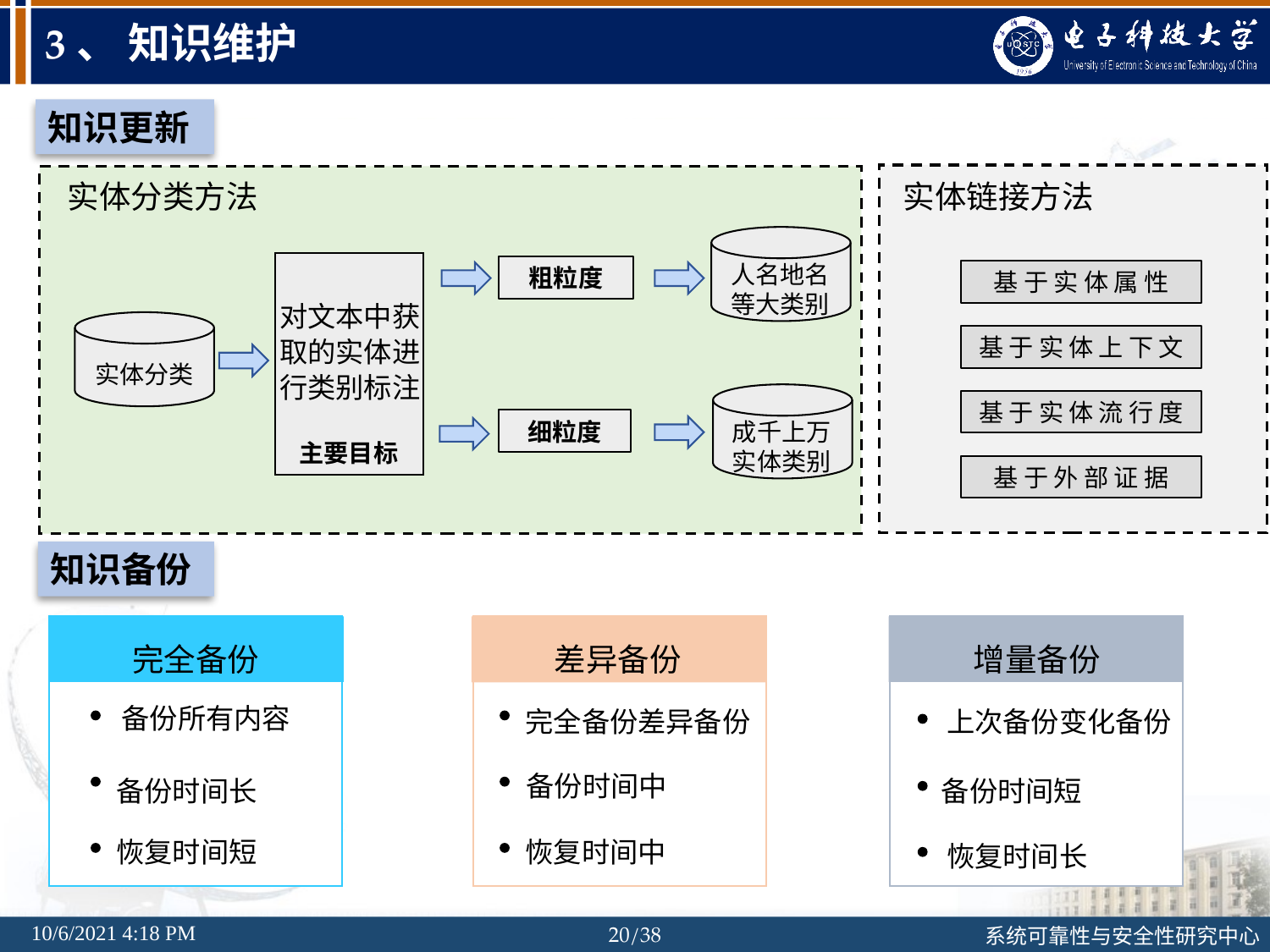

# 3、 知识维护
知识更新

实体分类方法
实体链接方法

人名地名等大类别

对文本中获取的实体进行类别标注

主要目标

粗粒度
基于实体属性

实体分类
基于实体上下文

成千上万实体类别
基于实体流行度

细粒度
基于外部证据
知识备份
完全备份
差异备份
增量备份

备份所有内容

上次备份变化备份

完全备份差异备份

备份时间中

备份时间长

备份时间短

恢复时间中

恢复时间短

恢复时间长